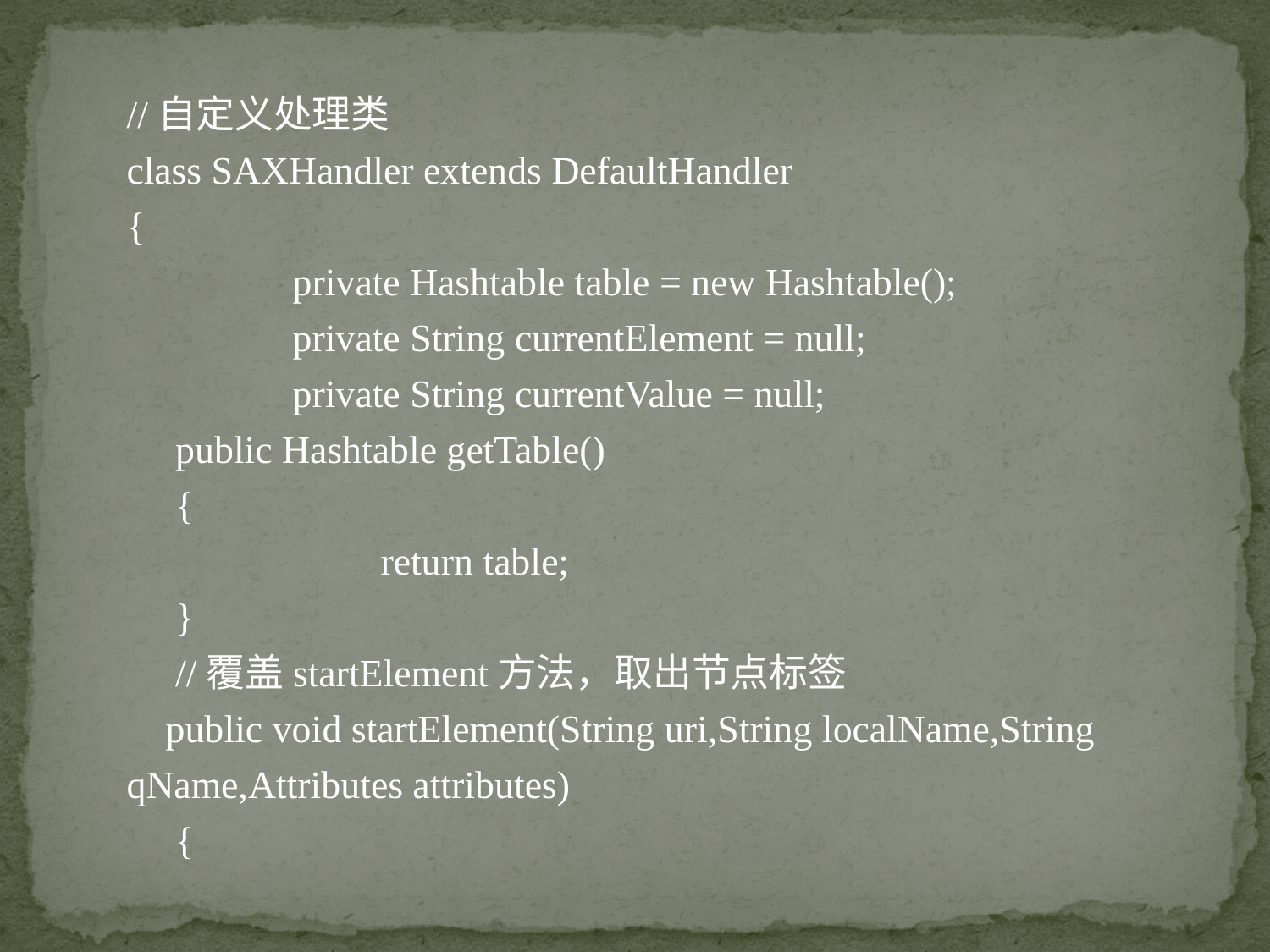

//自定义处理类
class SAXHandler extends DefaultHandler
{
	    private Hashtable table = new Hashtable();
	    private String currentElement = null;
	    private String currentValue = null;
     public Hashtable getTable()
     {
	 	return table;
     }
     //覆盖startElement方法，取出节点标签
    public void startElement(String uri,String localName,String qName,Attributes attributes)
     {